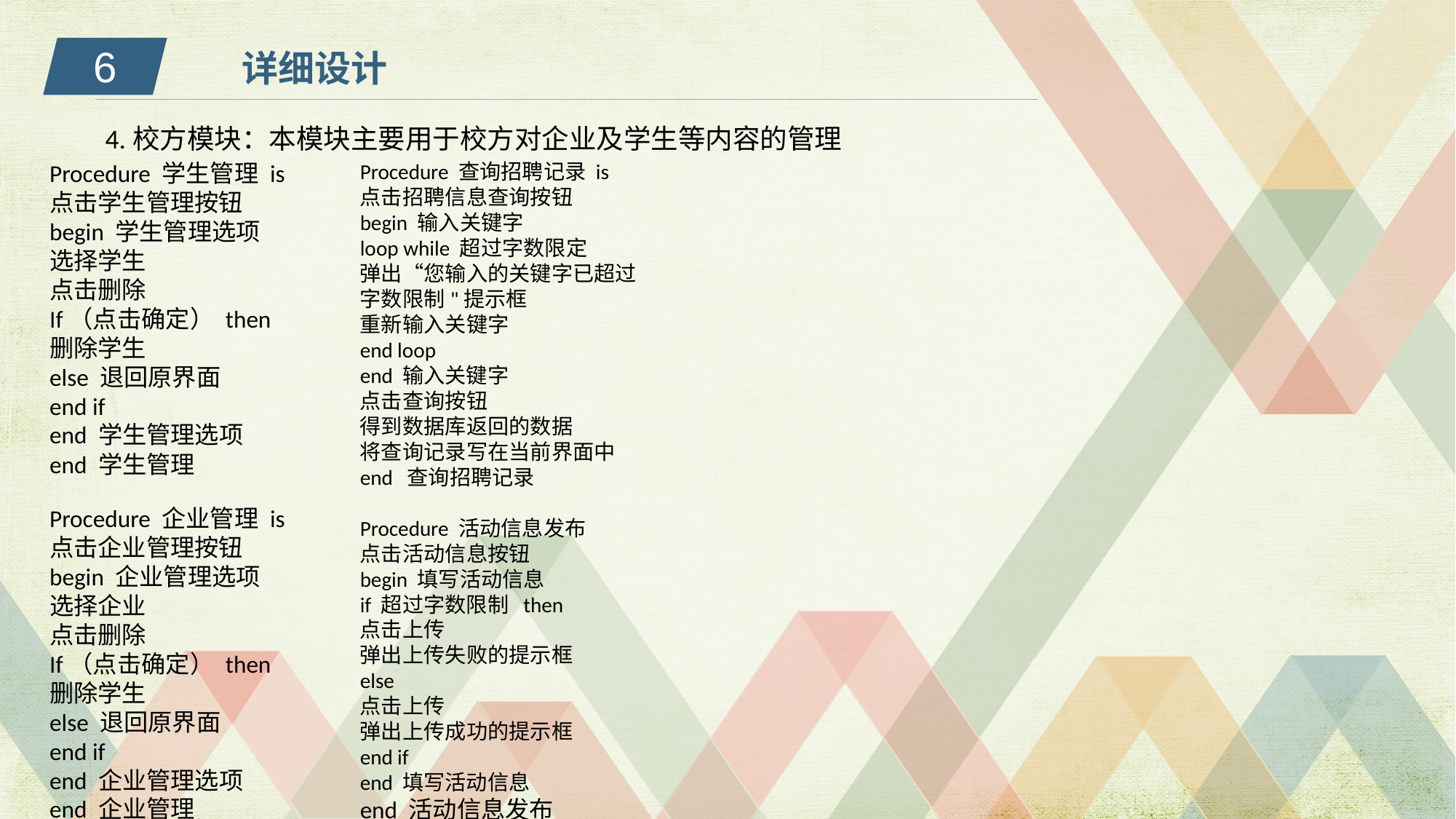

6

详细设计
4.校方模块：本模块主要用于校方对企业及学生等内容的管理

Procedure 学生管理 is
点击学生管理按钮
begin 学生管理选项
选择学生
点击删除
If（点击确定） then
删除学生
else 退回原界面
end if
end 学生管理选项
end 学生管理

Procedure 企业管理 is
点击企业管理按钮
begin 企业管理选项
选择企业
点击删除
If（点击确定） then
删除学生
else 退回原界面
end if
end 企业管理选项
end 企业管理

Procedure 查询招聘记录 is
点击招聘信息查询按钮
begin 输入关键字
loop while 超过字数限定
弹出“您输入的关键字已超过字数限制"提示框
重新输入关键字
end loop
end 输入关键字
点击查询按钮
得到数据库返回的数据
将查询记录写在当前界面中
end  查询招聘记录

Procedure 活动信息发布
点击活动信息按钮
begin 填写活动信息
if 超过字数限制  then
点击上传
弹出上传失败的提示框
else
点击上传
弹出上传成功的提示框
end if
end 填写活动信息
end 活动信息发布